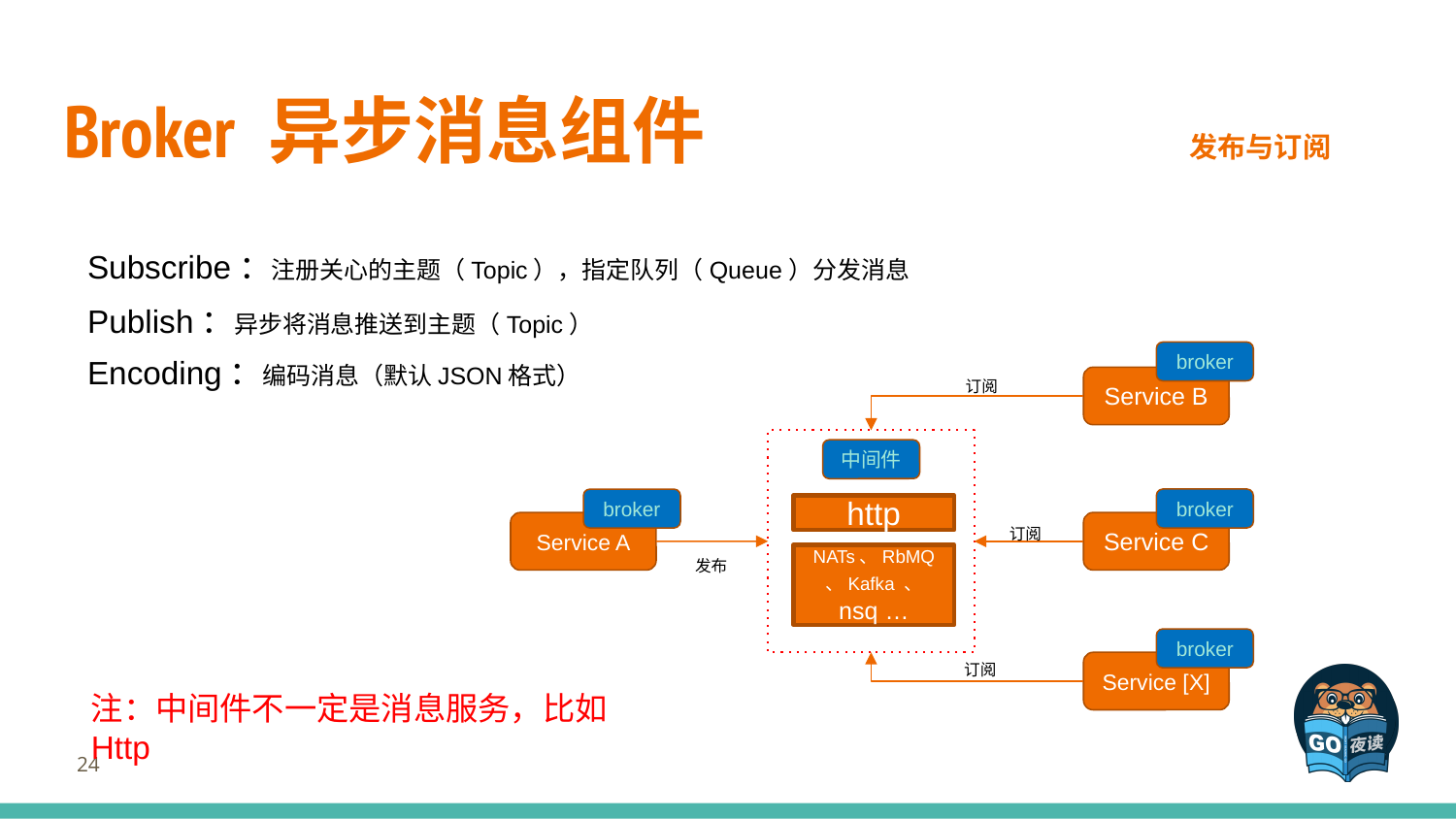

# Broker 异步消息组件
发布与订阅
Subscribe：注册关心的主题（Topic），指定队列（Queue）分发消息
Publish：异步将消息推送到主题（Topic）
broker
Encoding：编码消息（默认JSON格式）
Service B
订阅

中间件
broker
broker
http
Service C
Service A
订阅
NATs、RbMQ 、Kafka 、 nsq …
发布
broker
Service [X]
订阅
注：中间件不一定是消息服务，比如Http
24